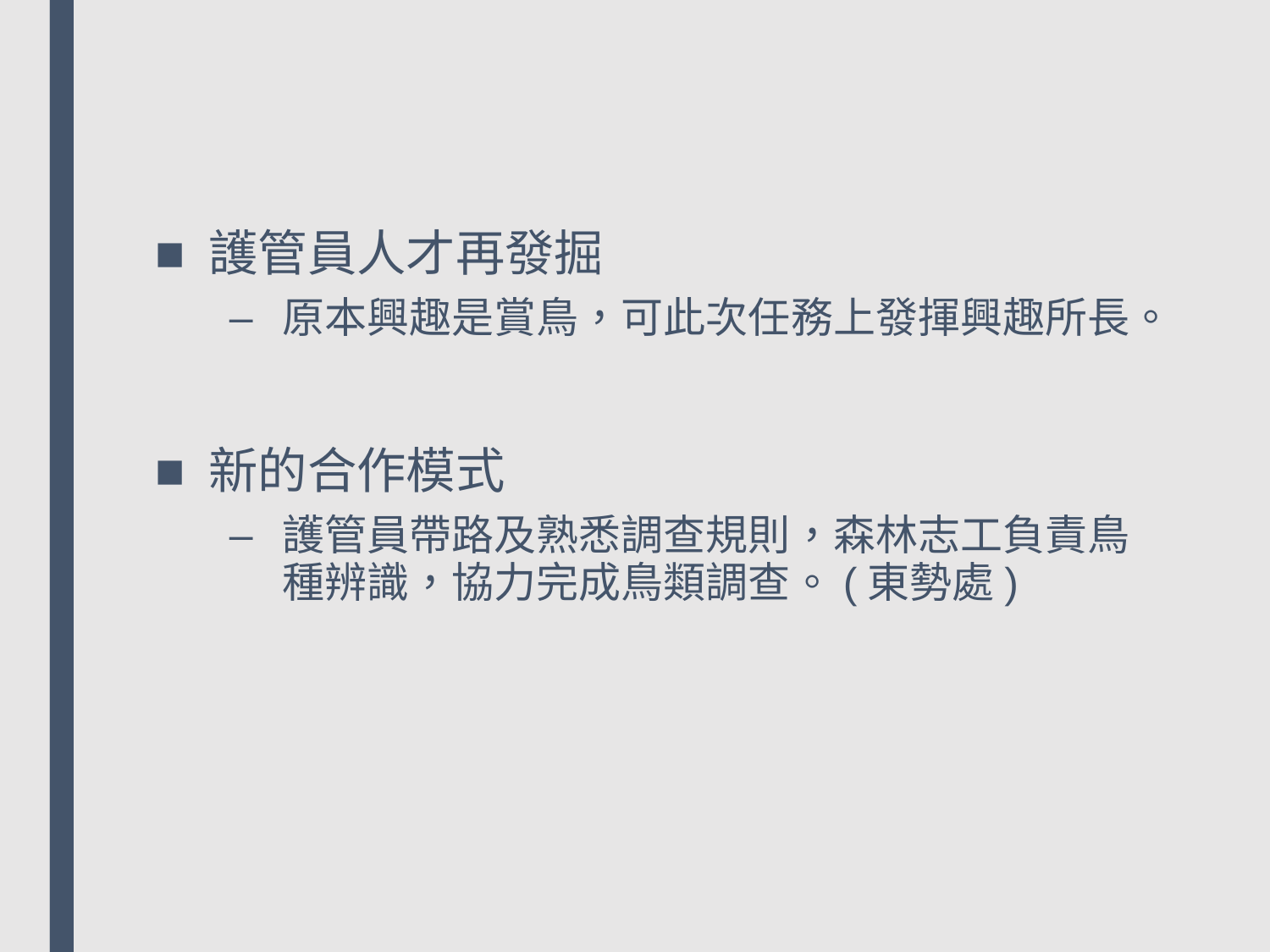

#
護管員人才再發掘
原本興趣是賞鳥，可此次任務上發揮興趣所長。

新的合作模式
護管員帶路及熟悉調查規則，森林志工負責鳥種辨識，協力完成鳥類調查。(東勢處)